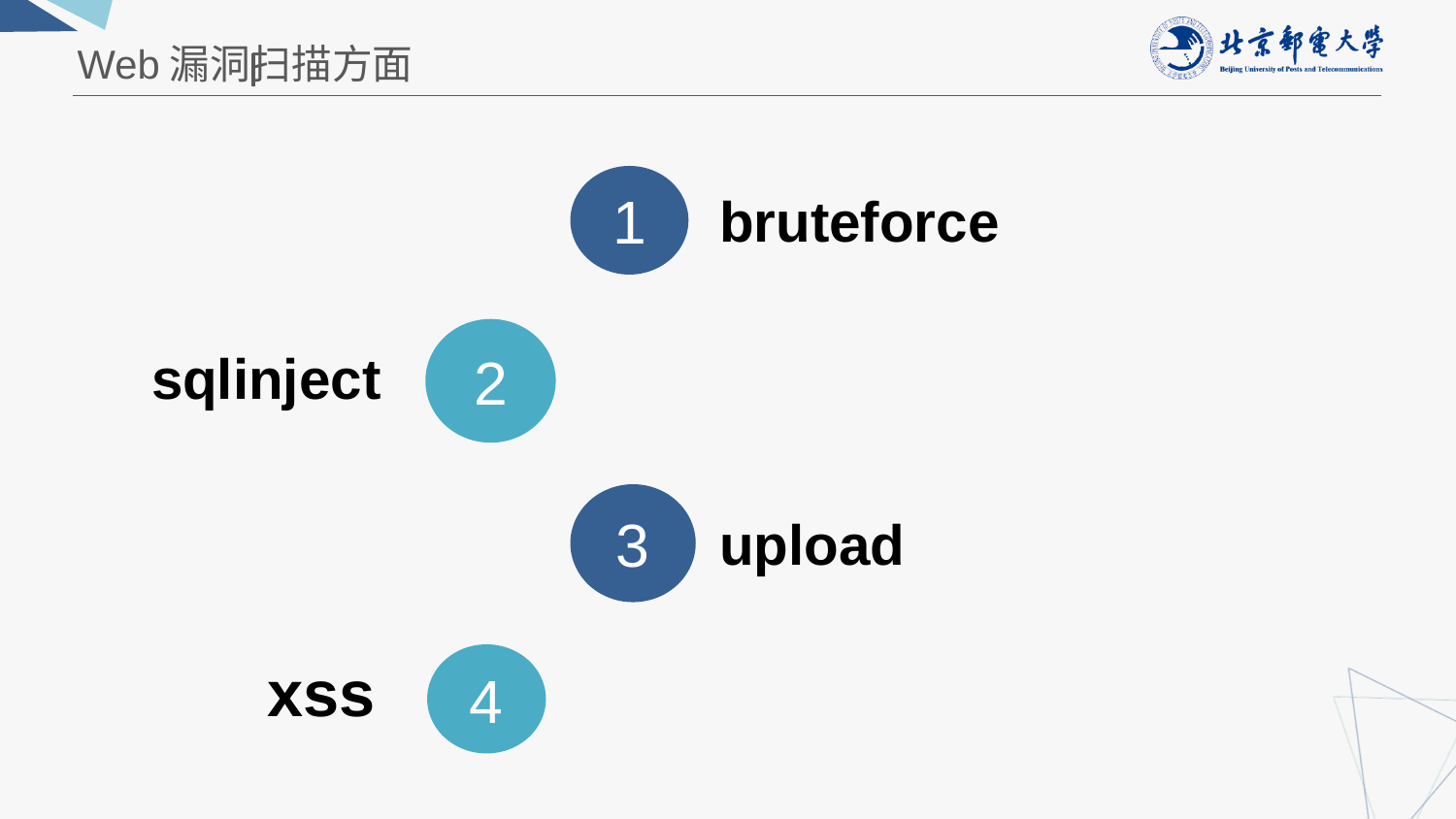

Web漏洞扫描方面
1
bruteforce
2

sqlinject
3
upload
4
xss